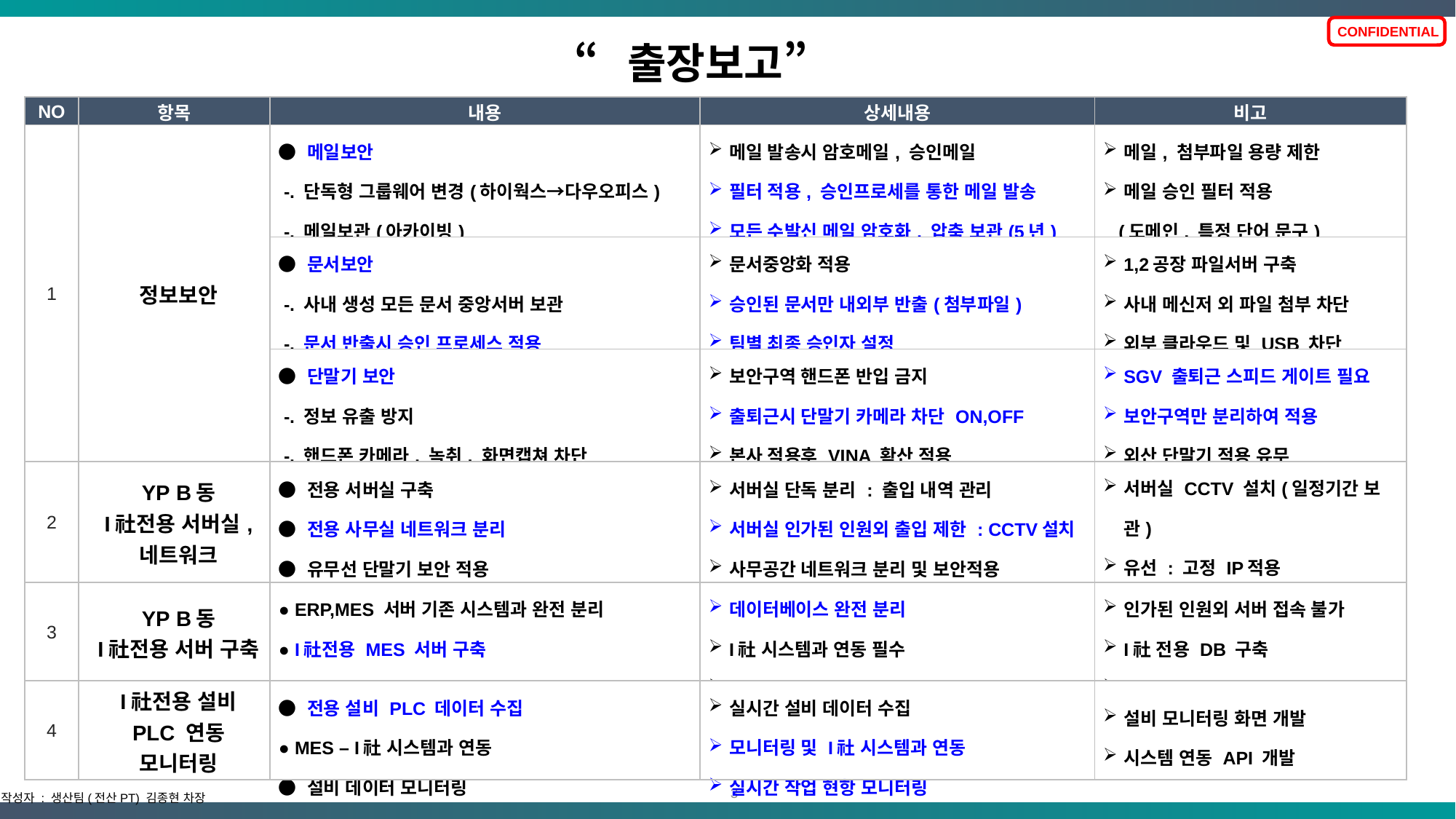

“출장보고”
| NO | 항목 | 내용 | 상세내용 | 비고 |
| --- | --- | --- | --- | --- |
| 1 | 정보보안 | ● 메일보안 -. 단독형 그룹웨어 변경(하이웍스→다우오피스) -. 메일보관(아카이빙) | 메일 발송시 암호메일, 승인메일 필터 적용, 승인프로세를 통한 메일 발송 모든 수발신 메일 암호화, 압축 보관(5년) | 메일, 첨부파일 용량 제한 메일 승인 필터 적용 (도메인, 특정 단어 문구) |
|  |  | ● 문서보안 -. 사내 생성 모든 문서 중앙서버 보관 -. 문서 반출시 승인 프로세스 적용 | 문서중앙화 적용 승인된 문서만 내외부 반출(첨부파일) 팀별 최종 승인자 설정 | 1,2공장 파일서버 구축 사내 메신저 외 파일 첨부 차단 외부 클라우드 및 USB 차단 |
|  |  | ● 단말기 보안 -. 정보 유출 방지 -. 핸드폰 카메라, 녹취, 화면캡쳐 차단 | 보안구역 핸드폰 반입 금지 출퇴근시 단말기 카메라 차단 ON,OFF 본사 적용후 VINA 확산 적용 | SGV 출퇴근 스피드 게이트 필요 보안구역만 분리하여 적용 외산 단말기 적용 유무 |
| 2 | YP B동 I社전용 서버실, 네트워크 | ● 전용 서버실 구축 ● 전용 사무실 네트워크 분리 ● 유무선 단말기 보안 적용 | 서버실 단독 분리 : 출입 내역 관리 서버실 인가된 인원외 출입 제한 : CCTV설치 사무공간 네트워크 분리 및 보안적용 | 서버실 CCTV 설치(일정기간 보관) 유선 : 고정 IP적용 무선 : 내외부 망분리 |
| 3 | YP B동 I社전용 서버 구축 | ● ERP,MES 서버 기존 시스템과 완전 분리 ● I社전용 MES 서버 구축 ● 타사 데이터 저장 금지 | 데이터베이스 완전 분리 I社 시스템과 연동 필수 I社 데이터외 불필요한 데이터 저장 금지 | 인가된 인원외 서버 접속 불가 I社 전용 DB 구축 I社 Panda, Fox 시스템 연동 |
| 4 | I社전용 설비 PLC 연동 모니터링 | ● 전용 설비 PLC 데이터 수집 ● MES – I社 시스템과 연동 ● 설비 데이터 모니터링 | 실시간 설비 데이터 수집 모니터링 및 I社 시스템과 연동 실시간 작업 현항 모니터링 | 설비 모니터링 화면 개발 시스템 연동 API 개발 |